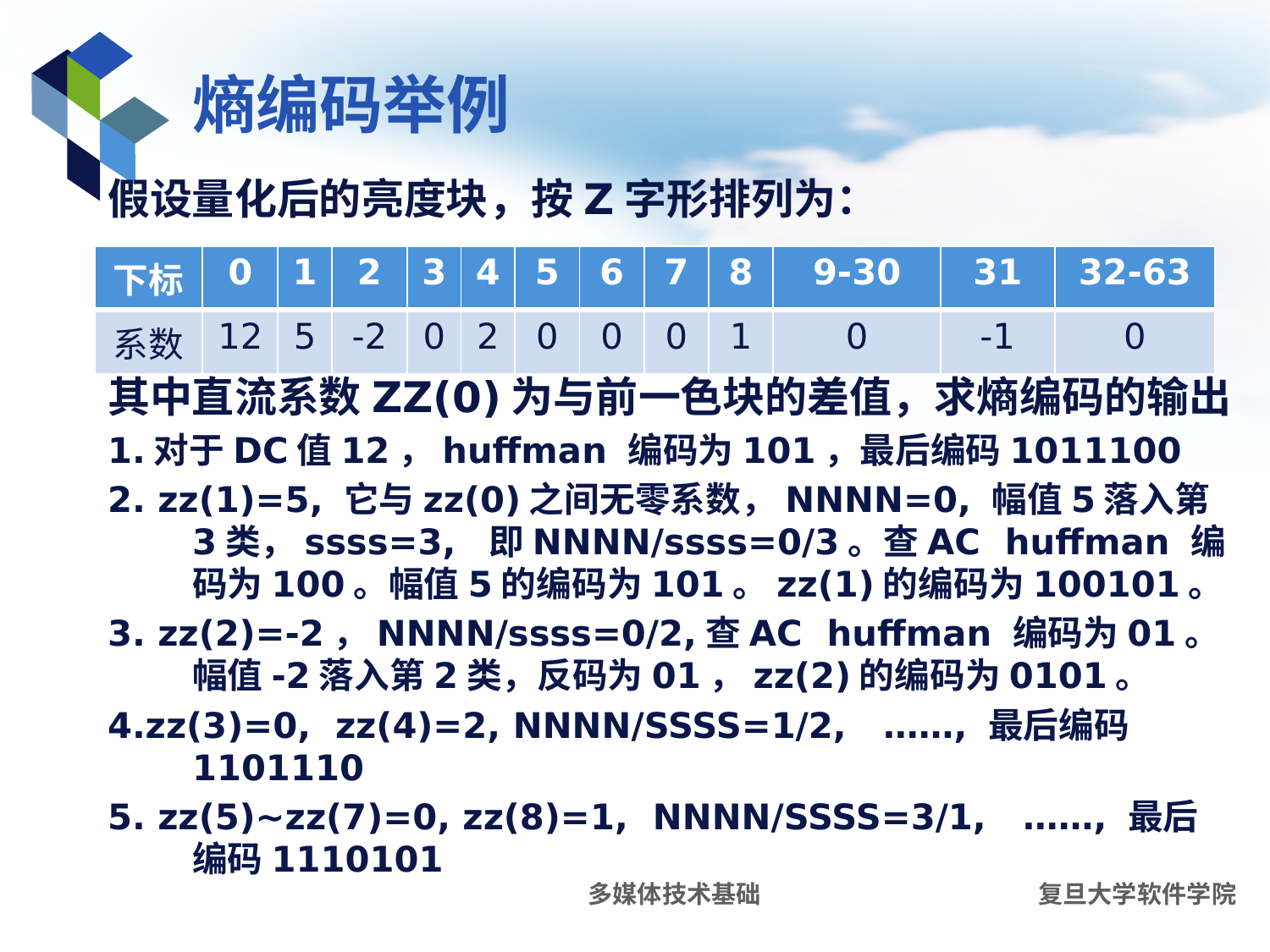

# 熵编码举例
假设量化后的亮度块，按Z字形排列为：

其中直流系数ZZ(0)为与前一色块的差值，求熵编码的输出
1.对于DC值12，huffman 编码为101，最后编码1011100
2. zz(1)=5, 它与zz(0)之间无零系数，NNNN=0, 幅值5落入第3类，ssss=3,  即NNNN/ssss=0/3。查AC  huffman 编码为100。幅值5的编码为101。zz(1)的编码为100101。
3. zz(2)=-2，NNNN/ssss=0/2,查AC  huffman 编码为01。幅值-2落入第2类，反码为01，zz(2)的编码为0101。
4.zz(3)=0,  zz(4)=2, NNNN/SSSS=1/2,   ……, 最后编码1101110
5. zz(5)~zz(7)=0, zz(8)=1,  NNNN/SSSS=3/1,   ……, 最后编码1110101

| 下标 | 0 | 1 | 2 | 3 | 4 | 5 | 6 | 7 | 8 | 9-30 | 31 | 32-63 |
| --- | --- | --- | --- | --- | --- | --- | --- | --- | --- | --- | --- | --- |
| 系数 | 12 | 5 | -2 | 0 | 2 | 0 | 0 | 0 | 1 | 0 | -1 | 0 |
多媒体技术基础